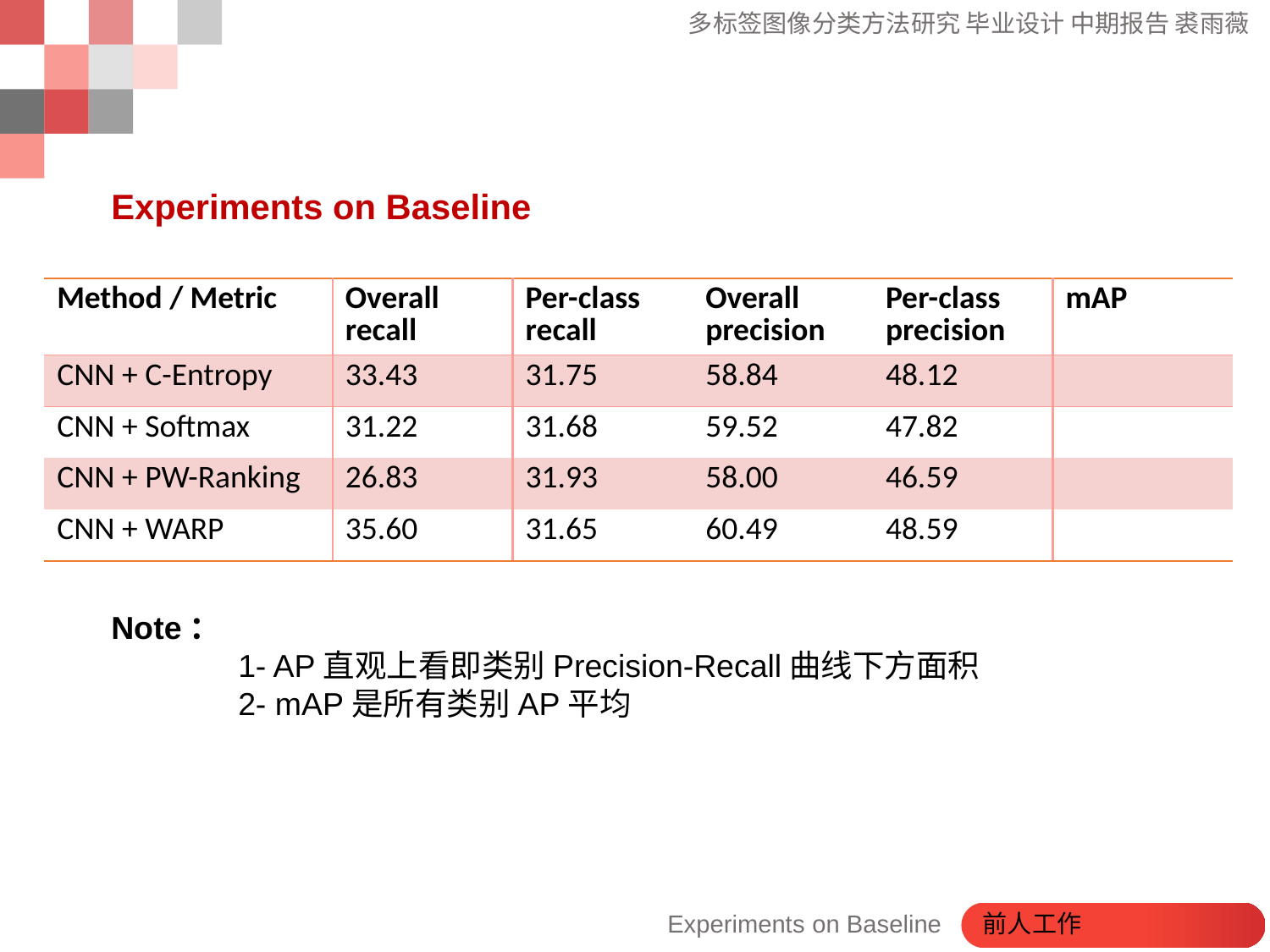

Experiments on Baseline

Note：
	1- AP直观上看即类别Precision-Recall曲线下方面积
	2- mAP是所有类别AP平均
| Method / Metric | Overall recall | Per-class recall | Overall precision | Per-class precision | mAP |
| --- | --- | --- | --- | --- | --- |
| CNN + C-Entropy | 33.43 | 31.75 | 58.84 | 48.12 |  |
| CNN + Softmax | 31.22 | 31.68 | 59.52 | 47.82 |  |
| CNN + PW-Ranking | 26.83 | 31.93 | 58.00 | 46.59 |  |
| CNN + WARP | 35.60 | 31.65 | 60.49 | 48.59 |  |
Experiments on Baseline     前人工作